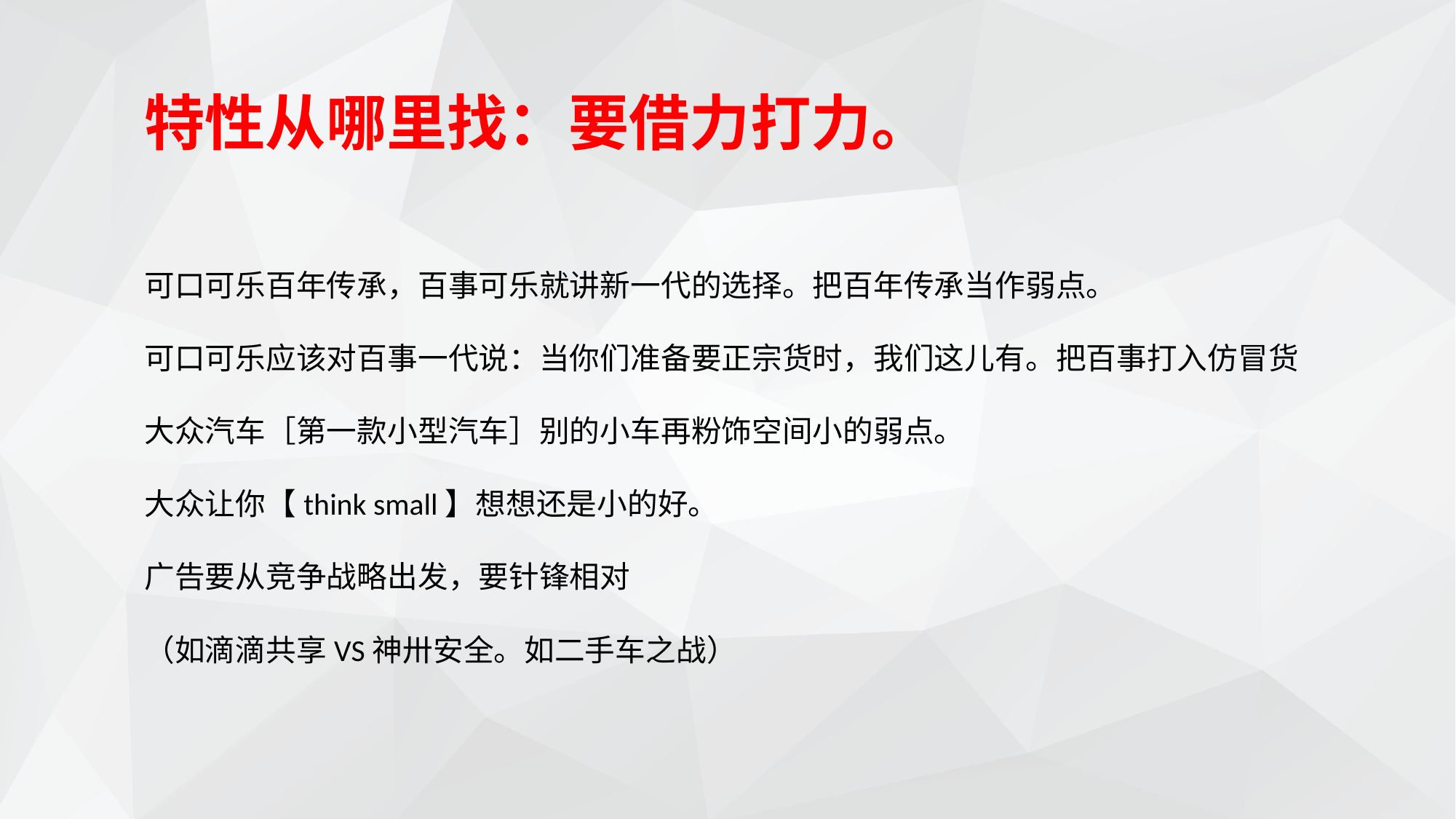

特性从哪里找：要借力打力。

可口可乐百年传承，百事可乐就讲新一代的选择。把百年传承当作弱点。
可口可乐应该对百事一代说：当你们准备要正宗货时，我们这儿有。把百事打入仿冒货
大众汽车［第一款小型汽车］别的小车再粉饰空间小的弱点。
大众让你【think small】想想还是小的好。
广告要从竞争战略出发，要针锋相对
（如滴滴共享VS神卅安全。如二手车之战）